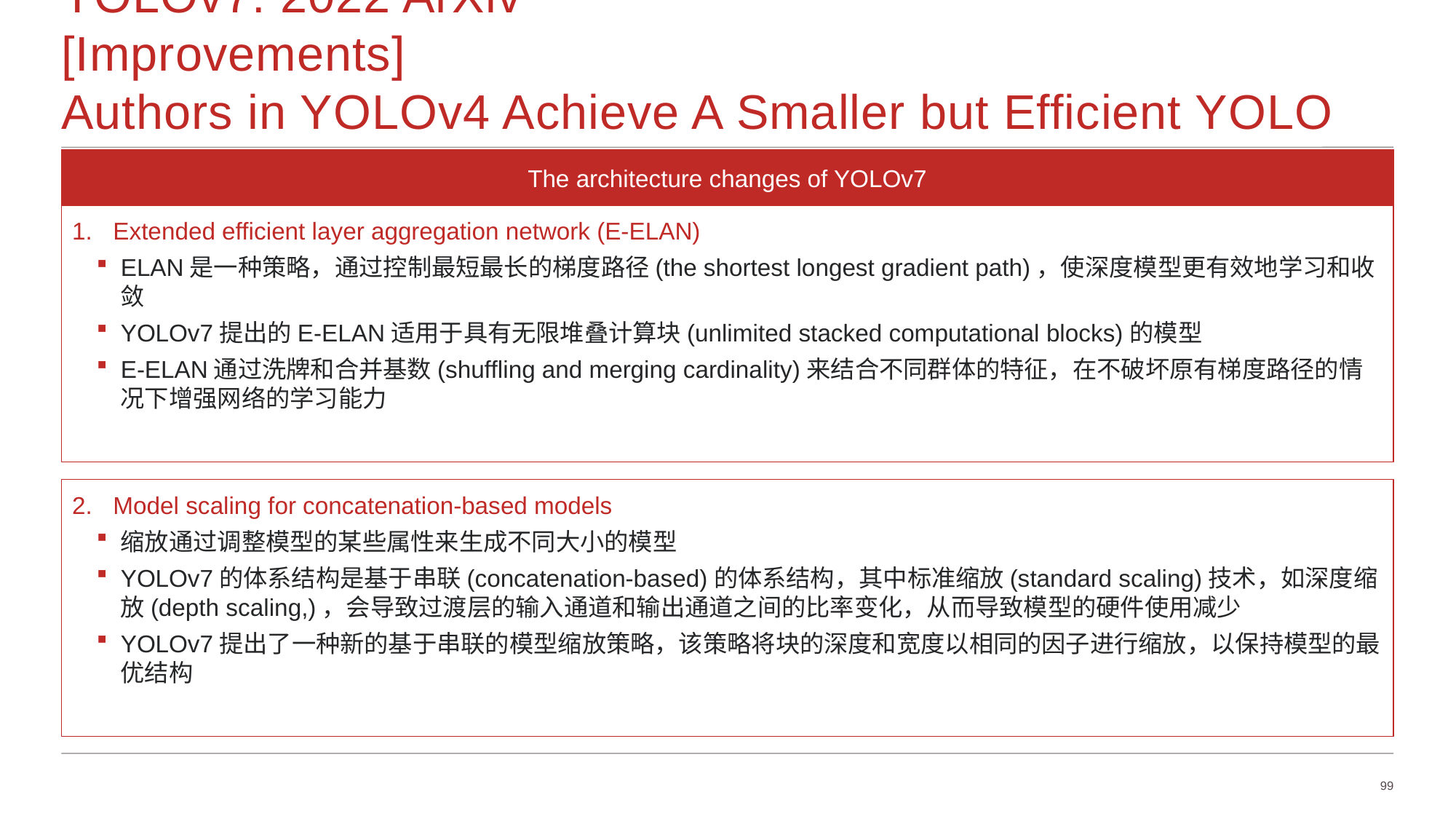

# YOLOv7: 2022 ArXiv						[Improvements] Authors in YOLOv4 Achieve A Smaller but Efficient YOLO
The architecture changes of YOLOv7
Extended efficient layer aggregation network (E-ELAN)
ELAN是一种策略，通过控制最短最长的梯度路径(the shortest longest gradient path)，使深度模型更有效地学习和收敛
YOLOv7提出的E-ELAN适用于具有无限堆叠计算块(unlimited stacked computational blocks)的模型
E-ELAN通过洗牌和合并基数(shuffling and merging cardinality)来结合不同群体的特征，在不破坏原有梯度路径的情况下增强网络的学习能力
Model scaling for concatenation-based models
缩放通过调整模型的某些属性来生成不同大小的模型
YOLOv7的体系结构是基于串联(concatenation-based)的体系结构，其中标准缩放(standard scaling)技术，如深度缩放(depth scaling,)，会导致过渡层的输入通道和输出通道之间的比率变化，从而导致模型的硬件使用减少
YOLOv7提出了一种新的基于串联的模型缩放策略，该策略将块的深度和宽度以相同的因子进行缩放，以保持模型的最优结构